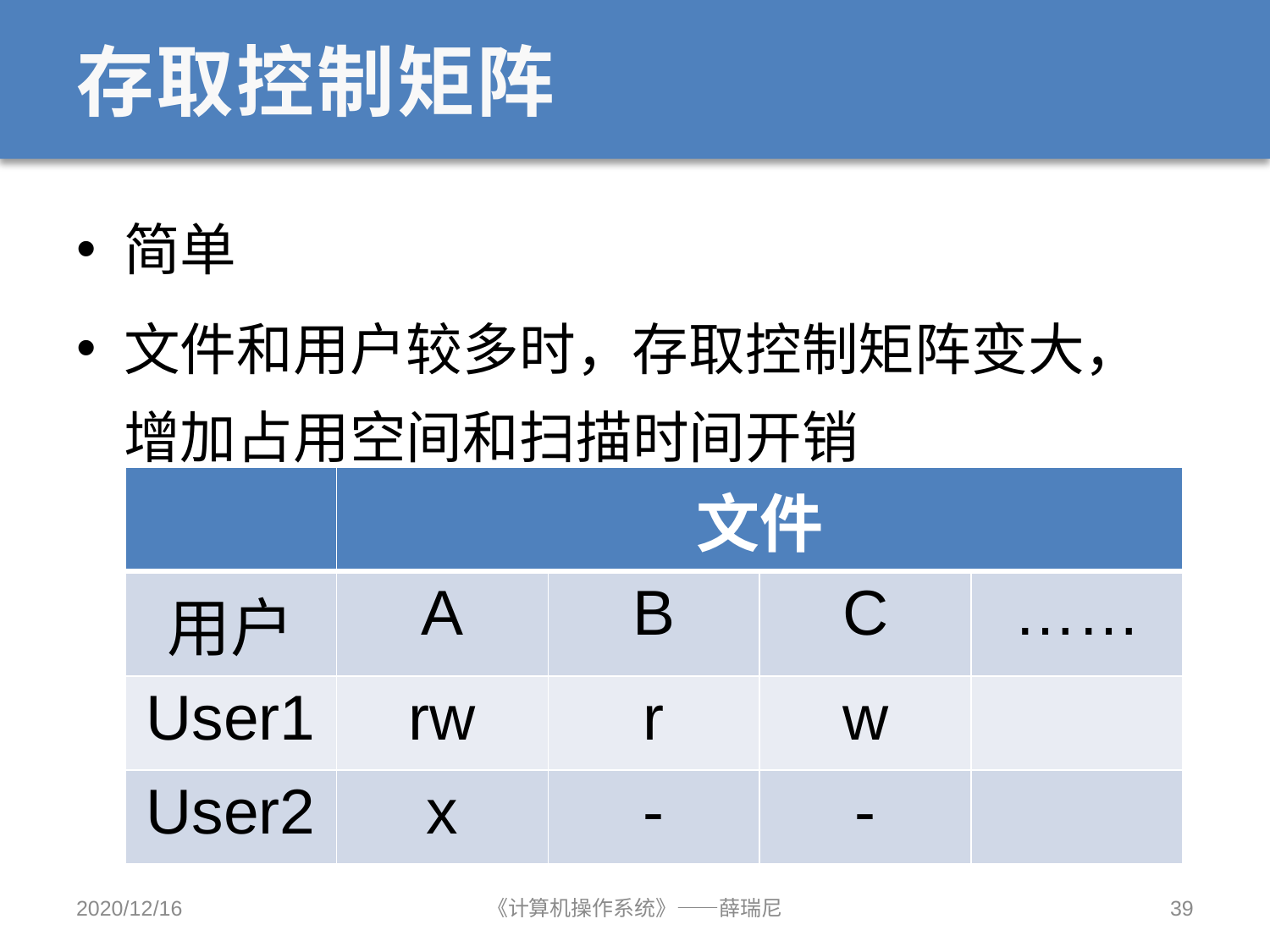

# 存取控制矩阵
简单
文件和用户较多时，存取控制矩阵变大，增加占用空间和扫描时间开销

|  | 文件 |  |  |  |
| --- | --- | --- | --- | --- |
| 用户 | A | B | C | …… |
| User1 | rw | r | w |  |
| User2 | x | - | - |  |
2020/12/16
《计算机操作系统》——薛瑞尼
39